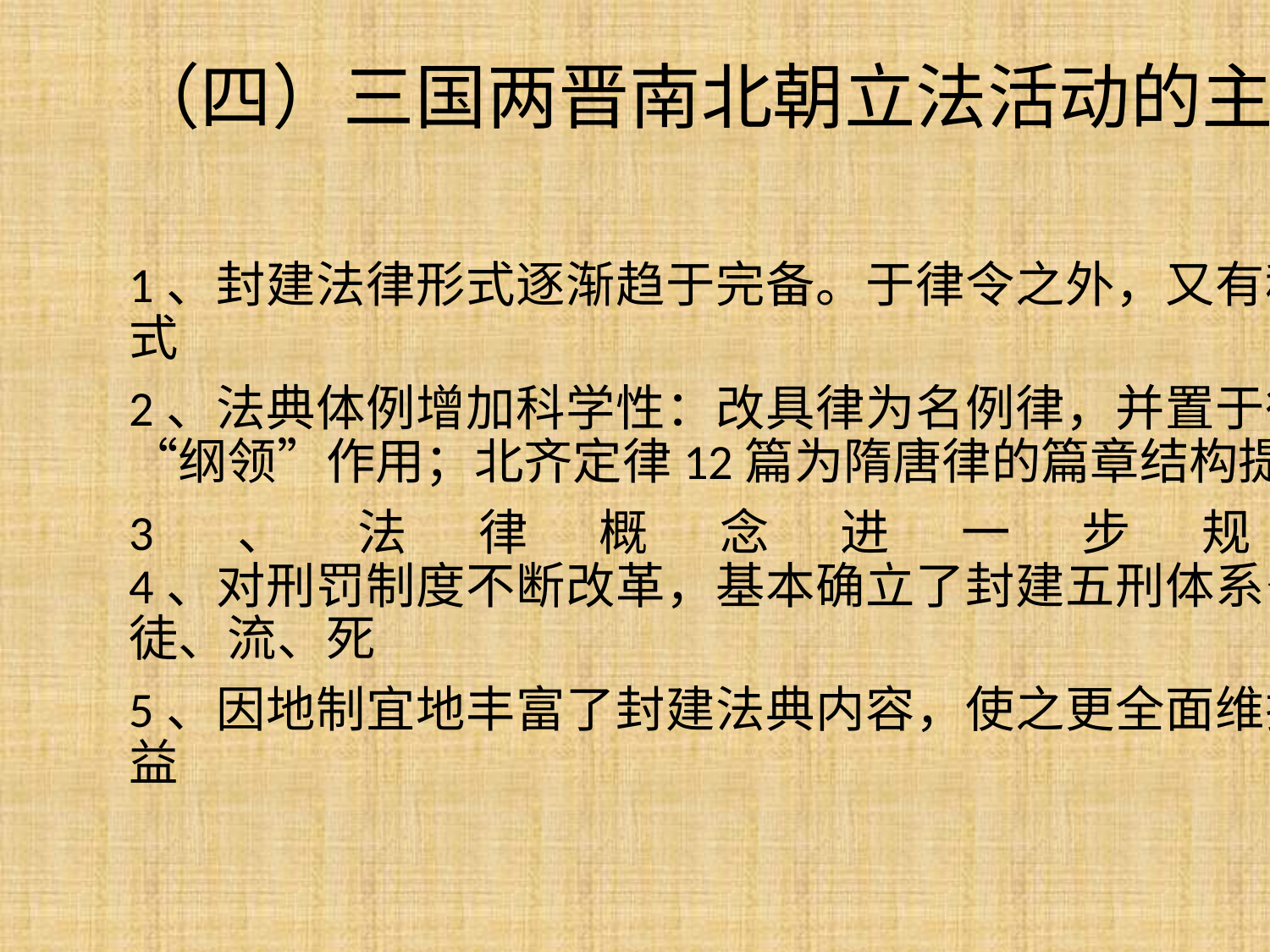

# （四）三国两晋南北朝立法活动的主要成就：
1、封建法律形式逐渐趋于完备。于律令之外，又有科、比、格、式
2、法典体例增加科学性：改具律为名例律，并置于律首，使之起“纲领”作用；北齐定律12篇为隋唐律的篇章结构提供了先例
3、法律概念进一步规范化
4、对刑罚制度不断改革，基本确立了封建五刑体系——笞、杖、徒、流、死
5、因地制宜地丰富了封建法典内容，使之更全面维护地主阶级利益